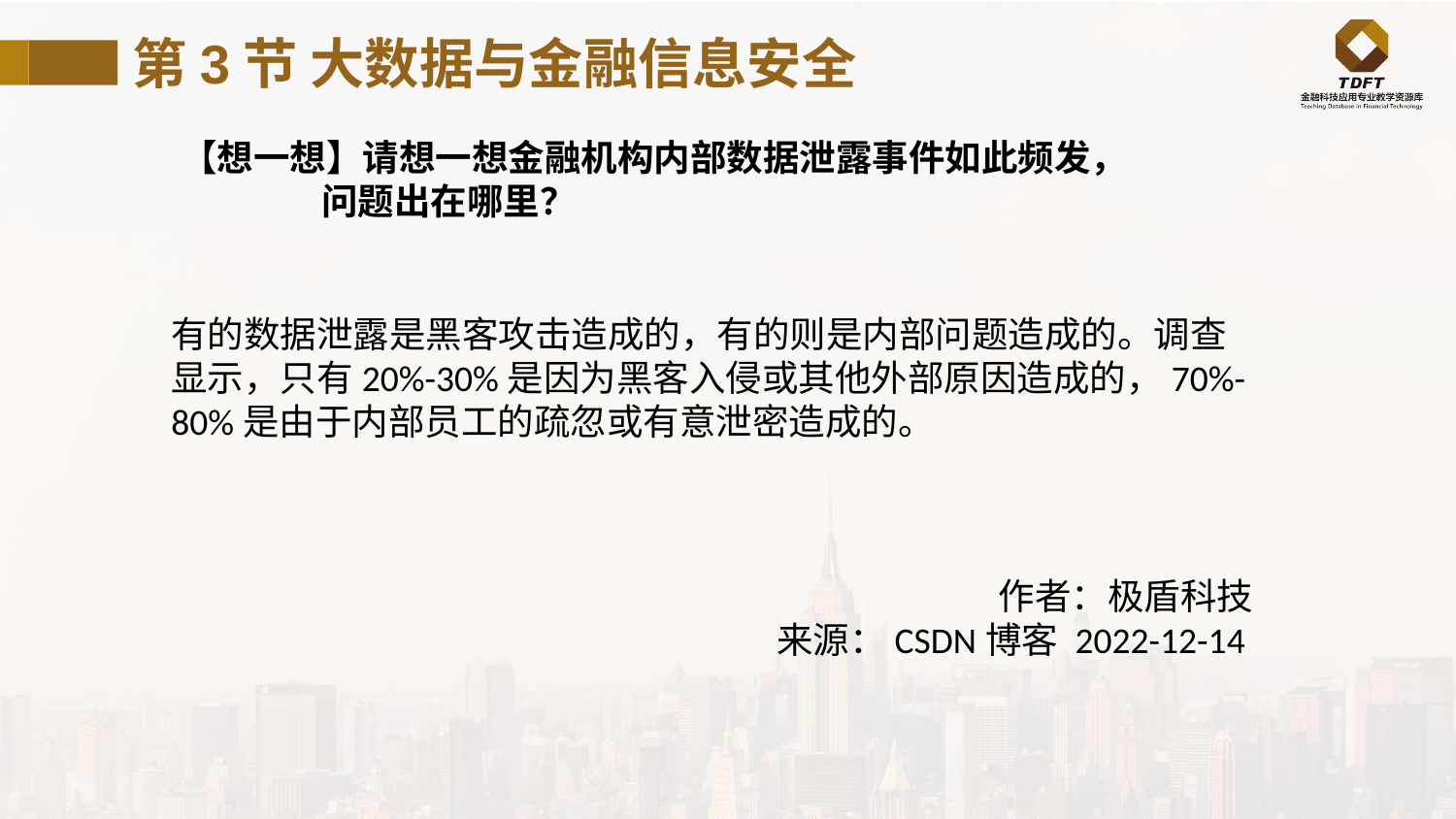

第3节 大数据与金融信息安全

【想一想】请想一想金融机构内部数据泄露事件如此频发，
                问题出在哪里？

有的数据泄露是黑客攻击造成的，有的则是内部问题造成的。调查显示，只有20%-30%是因为黑客入侵或其他外部原因造成的，70%-80%是由于内部员工的疏忽或有意泄密造成的。

作者：极盾科技
来源：CSDN博客 2022-12-14